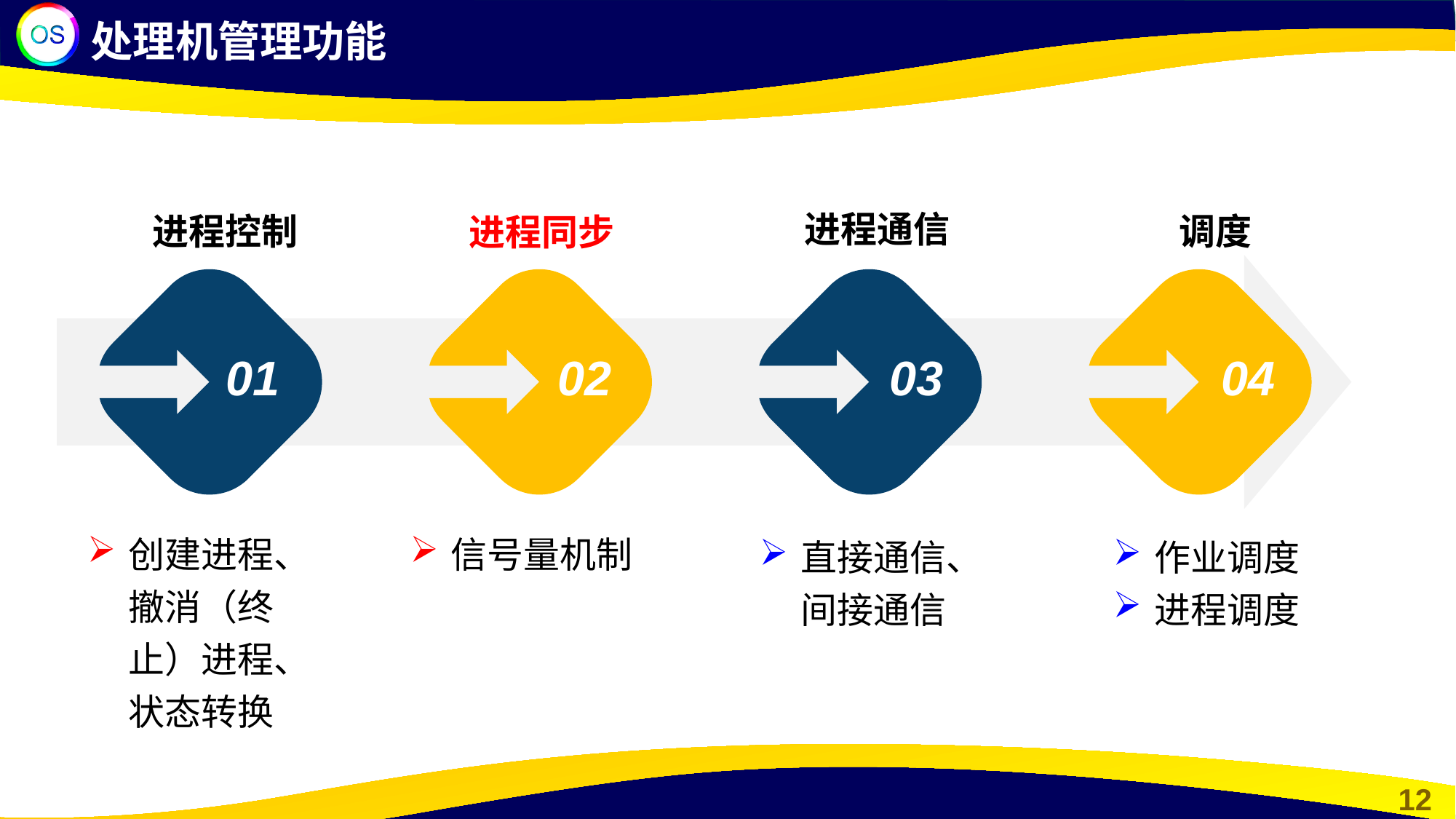

处理机管理功能
进程同步
进程通信
进程控制
调度

01
02
03
04
创建进程、撤消（终止）进程、状态转换
信号量机制
直接通信、间接通信
作业调度
进程调度